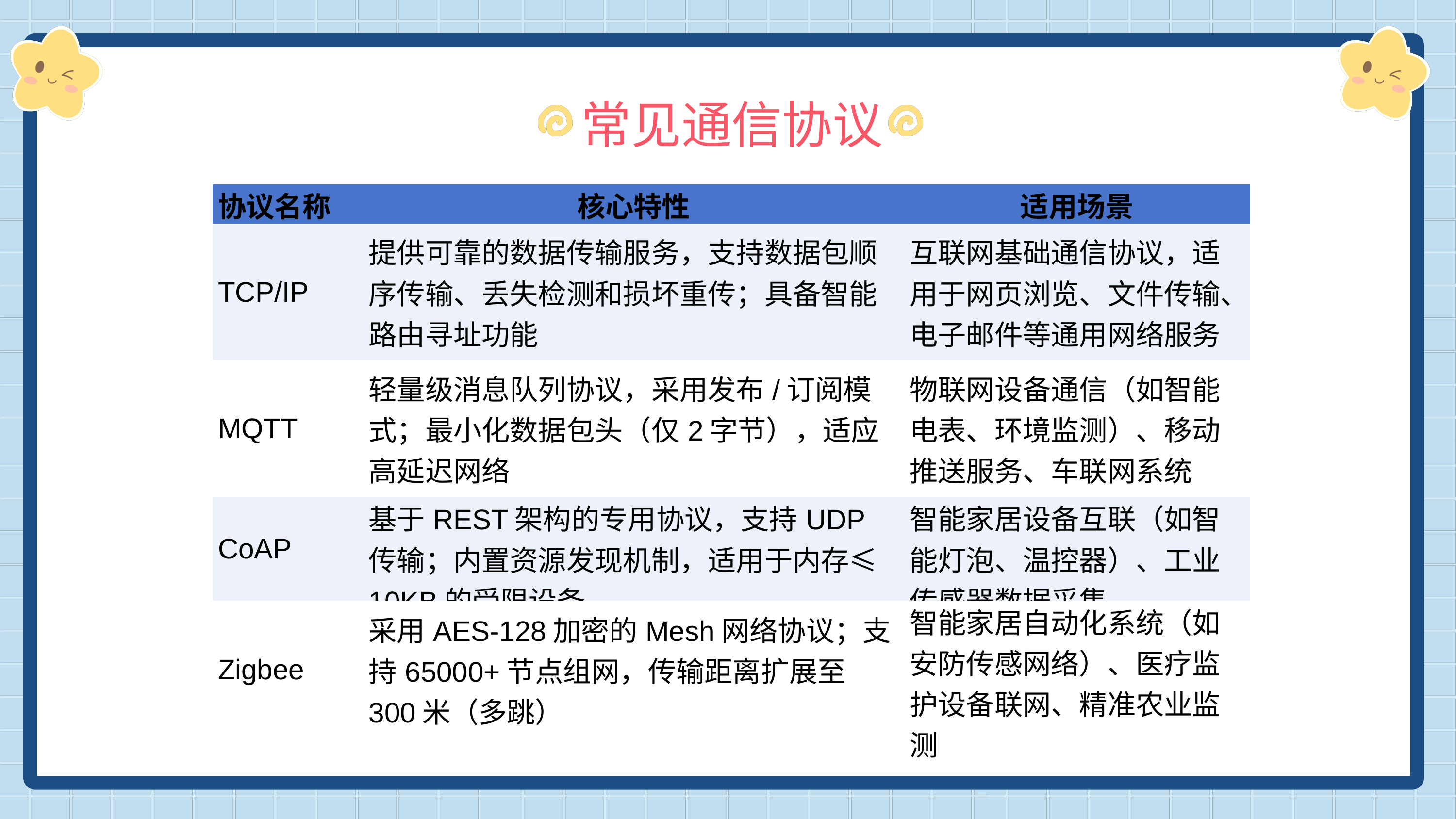

常见通信协议

| 协议名称 | 核心特性 | 适用场景 |
| --- | --- | --- |
| TCP/IP | 提供可靠的数据传输服务，支持数据包顺序传输、丢失检测和损坏重传；具备智能路由寻址功能 | 互联网基础通信协议，适用于网页浏览、文件传输、电子邮件等通用网络服务 |
| MQTT | 轻量级消息队列协议，采用发布/订阅模式；最小化数据包头（仅2字节），适应高延迟网络 | 物联网设备通信（如智能电表、环境监测）、移动推送服务、车联网系统 |
| CoAP | 基于REST架构的专用协议，支持UDP传输；内置资源发现机制，适用于内存≤10KB的受限设备 | 智能家居设备互联（如智能灯泡、温控器）、工业传感器数据采集 |
| Zigbee | 采用AES-128加密的Mesh网络协议；支持65000+节点组网，传输距离扩展至300米（多跳） | 智能家居自动化系统（如安防传感网络）、医疗监护设备联网、精准农业监测 |